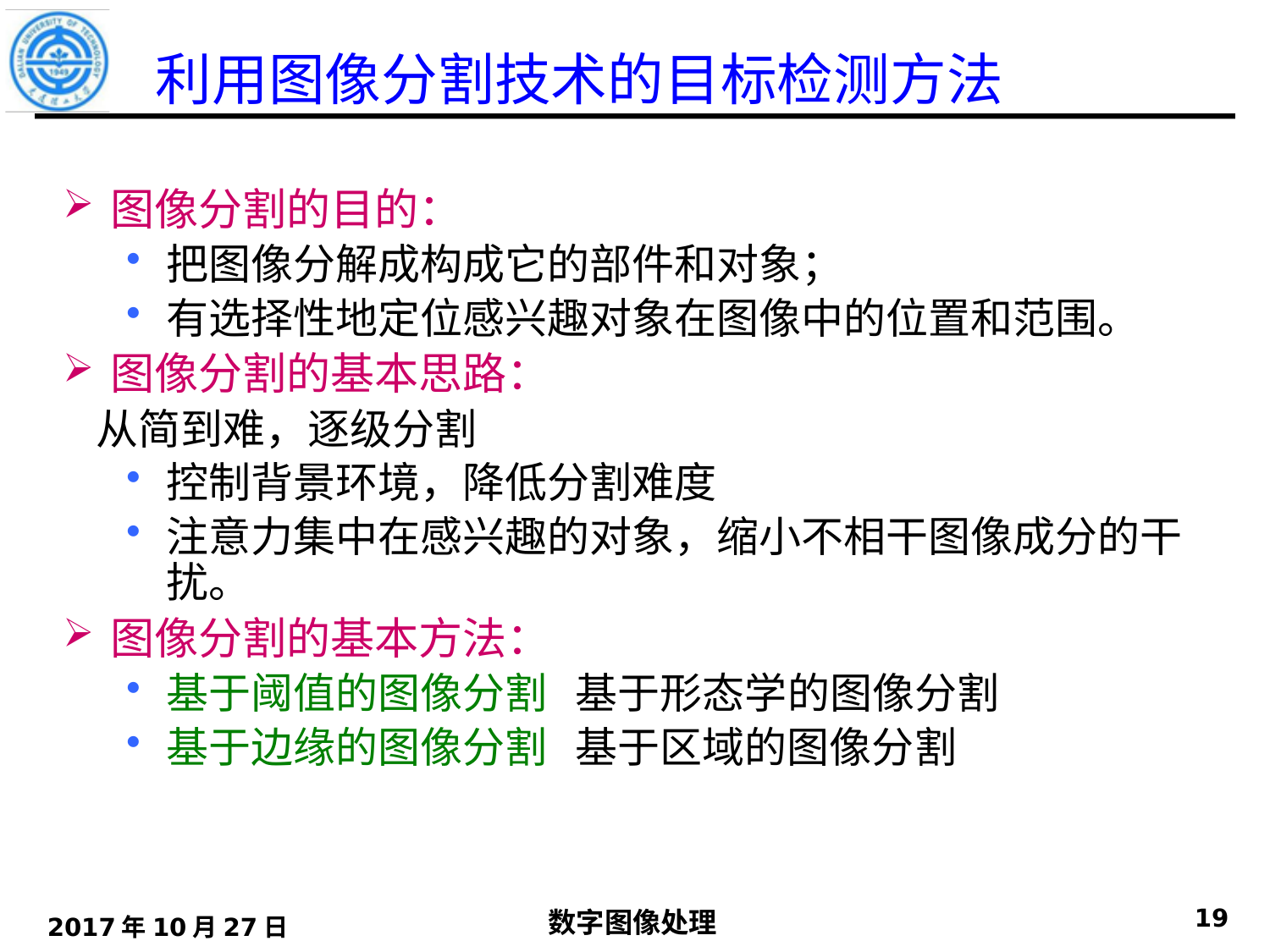

# 利用图像分割技术的目标检测方法
图像分割的目的：
把图像分解成构成它的部件和对象；
有选择性地定位感兴趣对象在图像中的位置和范围。
图像分割的基本思路：
   从简到难，逐级分割
控制背景环境，降低分割难度
注意力集中在感兴趣的对象，缩小不相干图像成分的干扰。
图像分割的基本方法：
基于阈值的图像分割   基于形态学的图像分割
基于边缘的图像分割   基于区域的图像分割